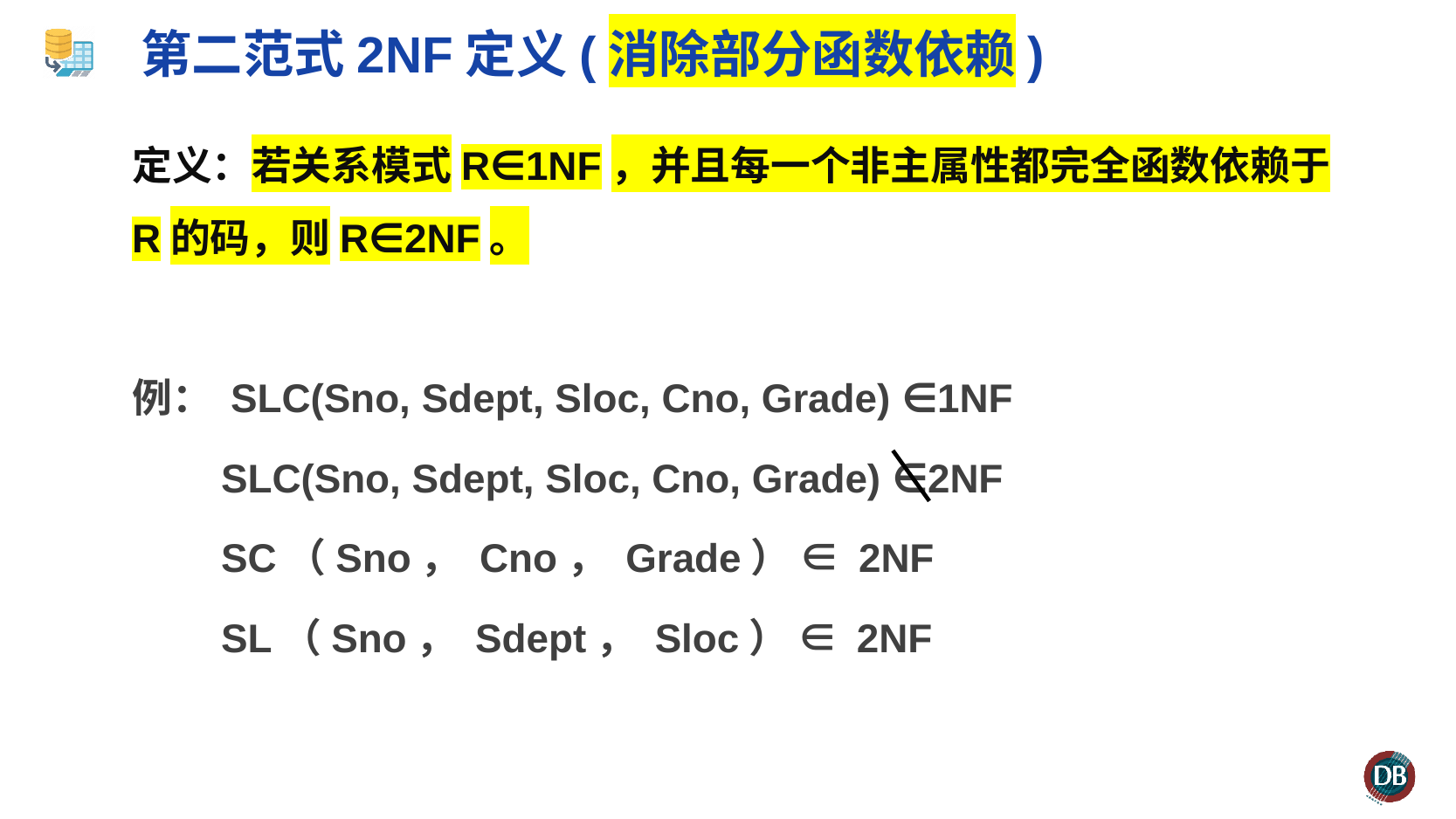

# 第二范式2NF定义(消除部分函数依赖)
定义：若关系模式R∈1NF，并且每一个非主属性都完全函数依赖于R的码，则R∈2NF。

例： SLC(Sno, Sdept, Sloc, Cno, Grade) ∈1NF
        SLC(Sno, Sdept, Sloc, Cno, Grade) ∈2NF
        SC（Sno， Cno， Grade） ∈ 2NF
        SL（Sno， Sdept， Sloc） ∈ 2NF